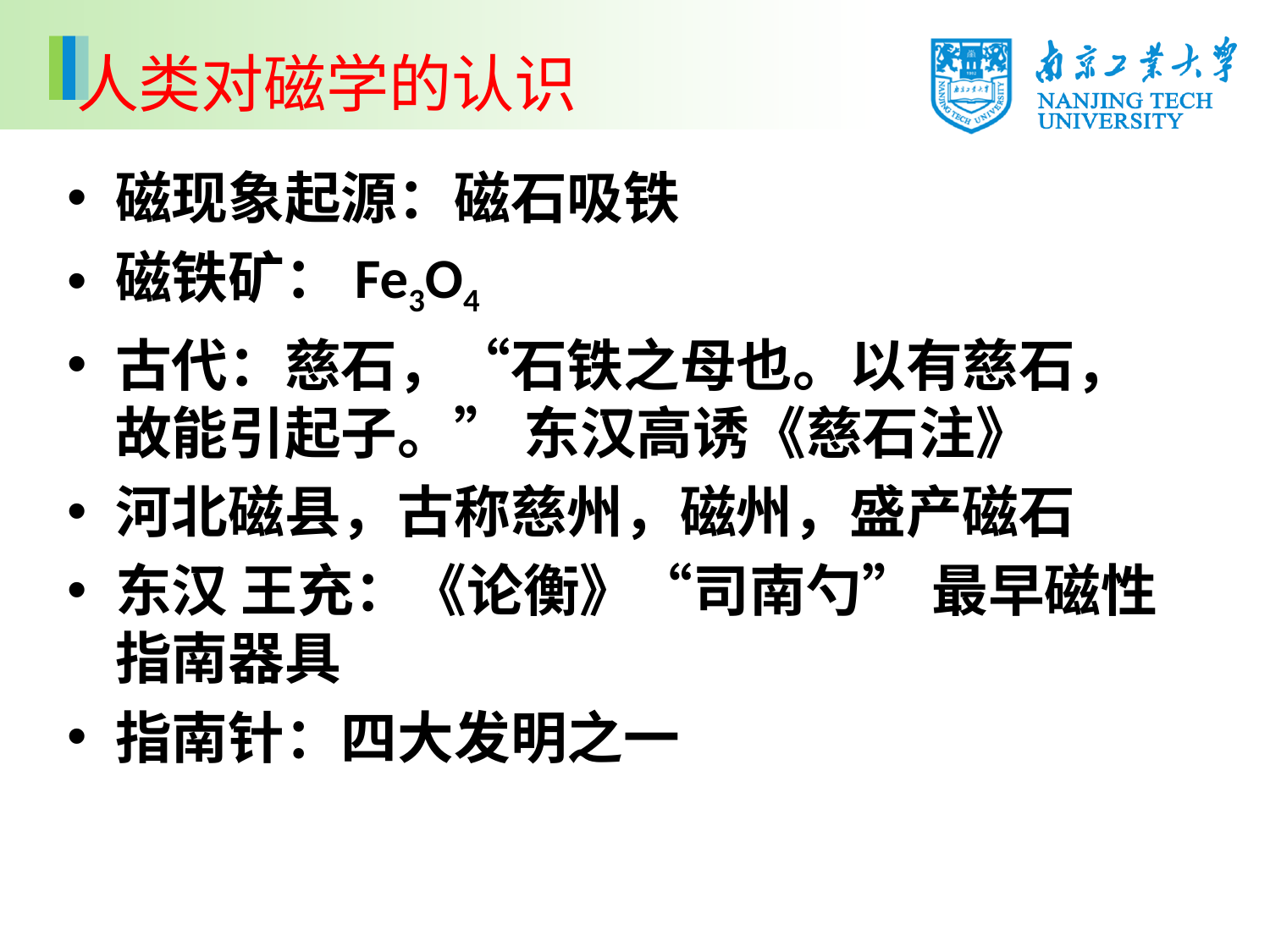

# 人类对磁学的认识
磁现象起源：磁石吸铁
磁铁矿：Fe3O4
古代：慈石，“石铁之母也。以有慈石，故能引起子。” 东汉高诱《慈石注》
河北磁县，古称慈州，磁州，盛产磁石
东汉 王充：《论衡》“司南勺” 最早磁性指南器具
指南针：四大发明之一